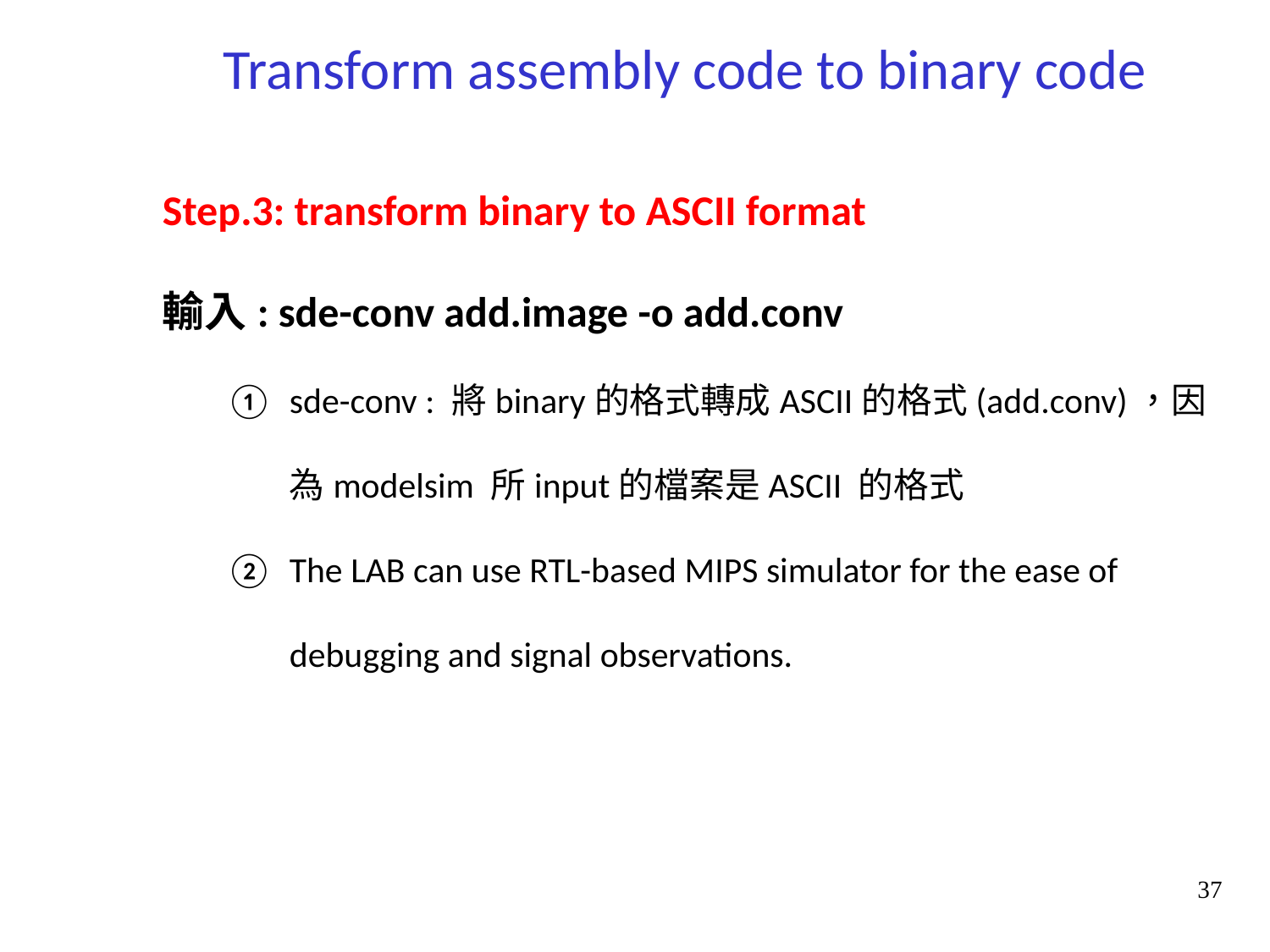

Transform assembly code to binary code

Step.3: transform binary to ASCII format
輸入: sde-conv add.image -o add.conv
sde-conv : 將binary的格式轉成ASCII的格式(add.conv)，因為modelsim 所input的檔案是ASCII 的格式
The LAB can use RTL-based MIPS simulator for the ease of debugging and signal observations.

37